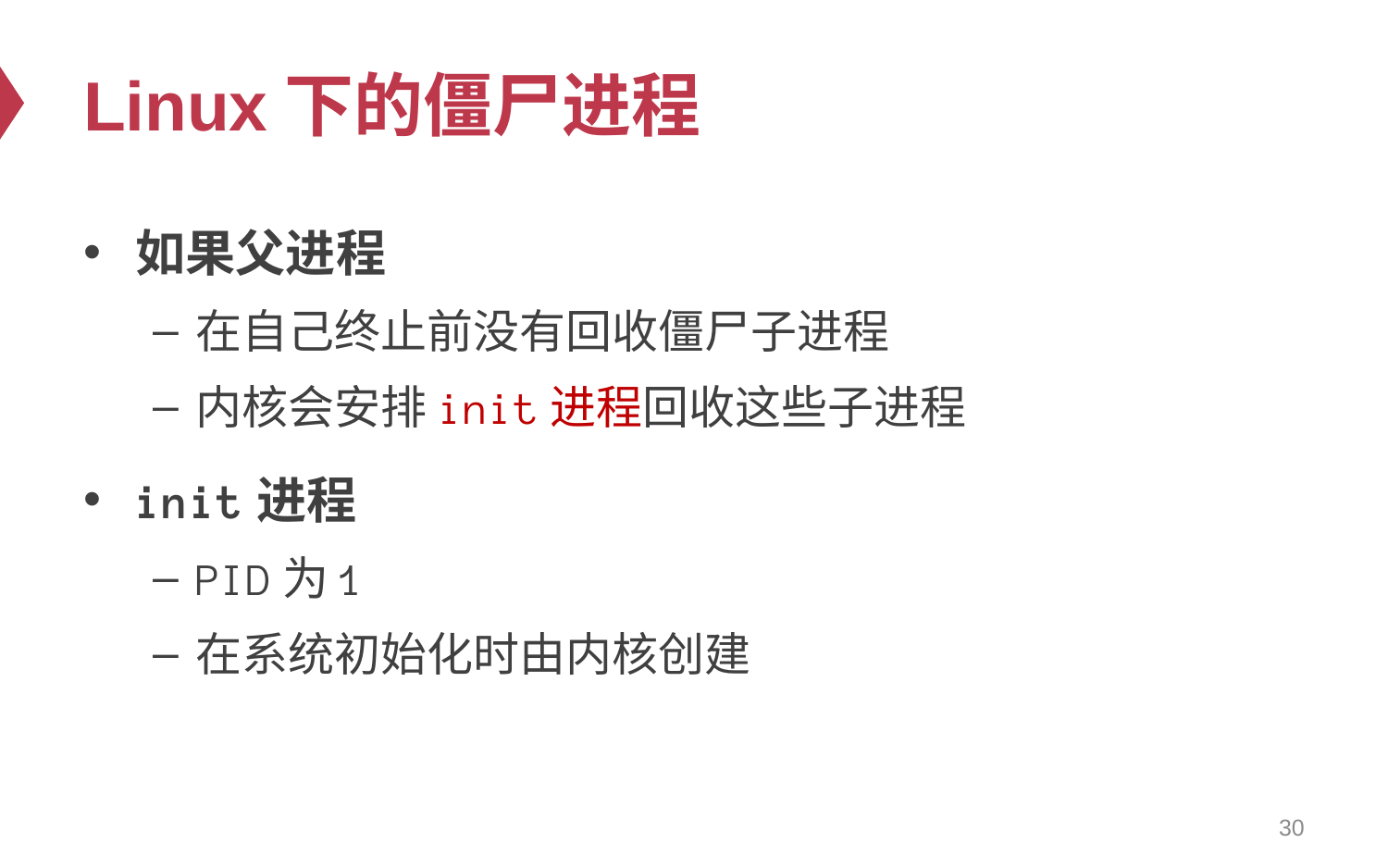

# Linux下的僵尸进程
如果父进程
在自己终止前没有回收僵尸子进程
内核会安排init进程回收这些子进程
init进程
PID为1
在系统初始化时由内核创建
30